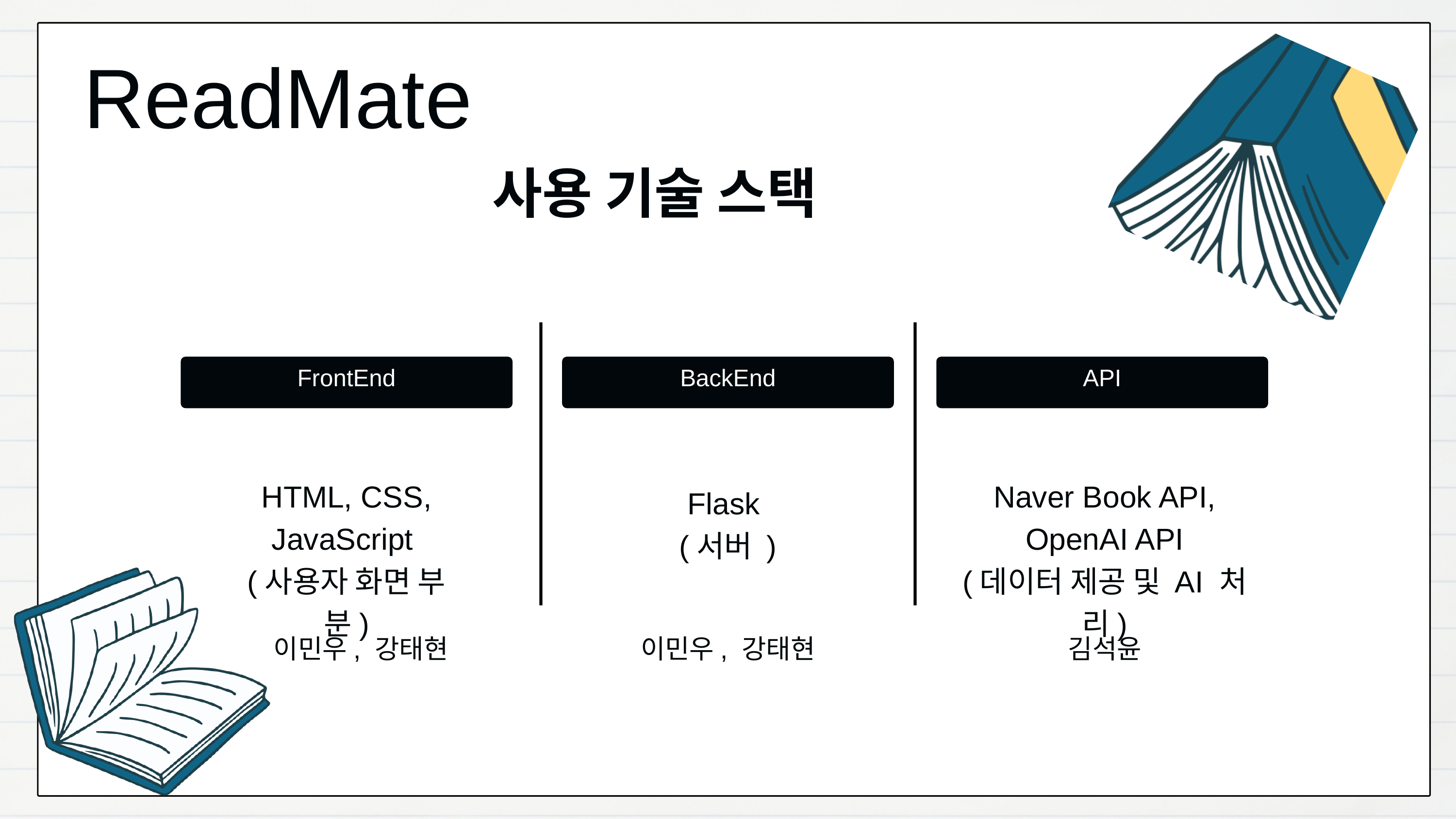

ReadMate

사용 기술 스택

FrontEnd

BackEnd

API
HTML, CSS, JavaScript
(사용자 화면 부분)
Naver Book API,
 OpenAI API
(데이터 제공 및 AI 처리)
Flask
(서버 )

이민우, 강태현
이민우, 강태현
김석윤